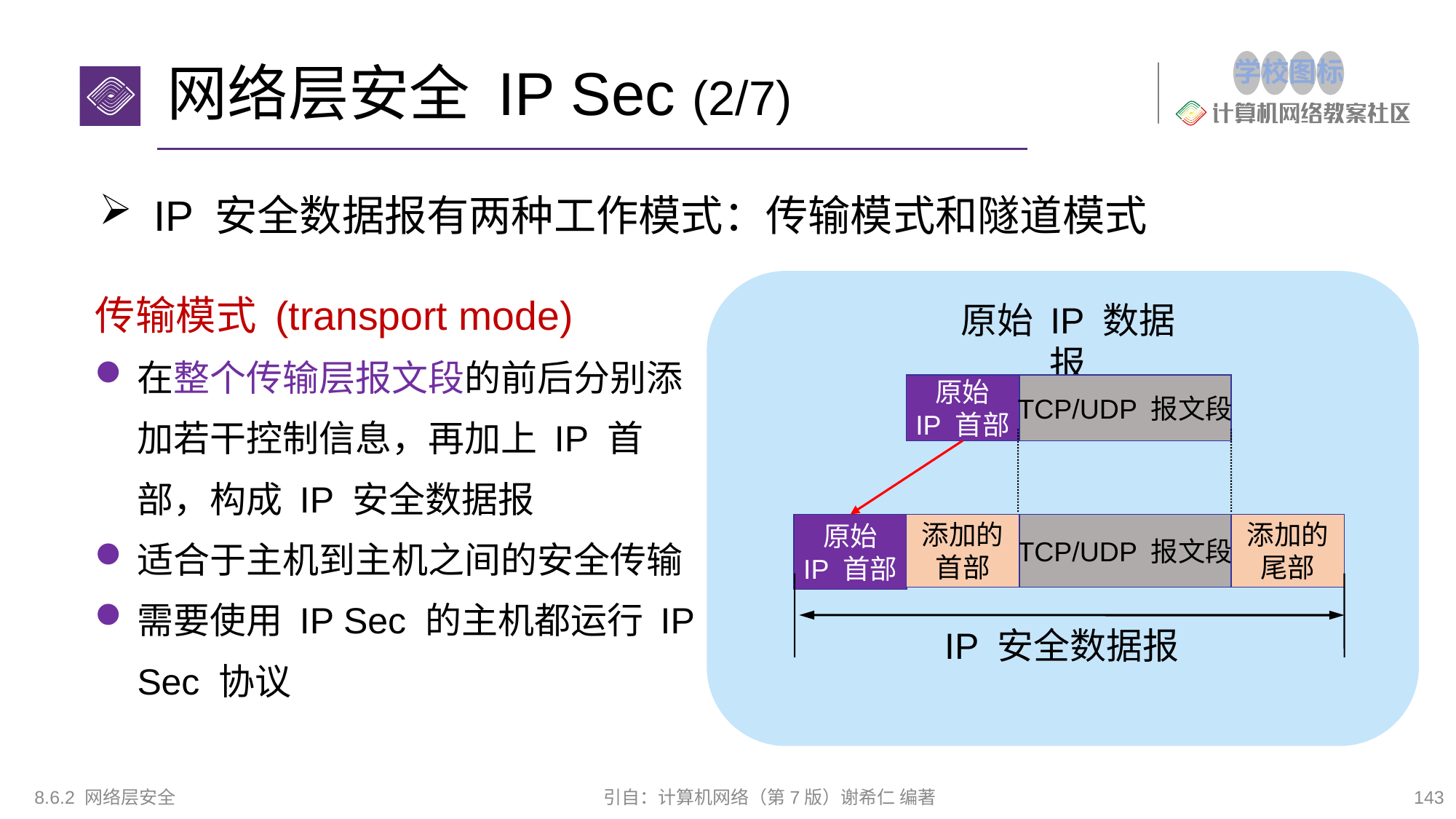

# 网络层安全 IP Sec (2/7)
IP 安全数据报有两种工作模式：传输模式和隧道模式

传输模式 (transport mode)
在整个传输层报文段的前后分别添加若干控制信息，再加上 IP 首部，构成 IP 安全数据报
适合于主机到主机之间的安全传输
需要使用 IP Sec 的主机都运行 IP Sec 协议
原始 IP 数据报
原始
IP 首部
TCP/UDP 报文段

TCP/UDP 报文段
原始
IP 首部
添加的
首部
添加的
尾部

IP 安全数据报
8.6.2 网络层安全
引自：计算机网络（第7版）谢希仁 编著
143